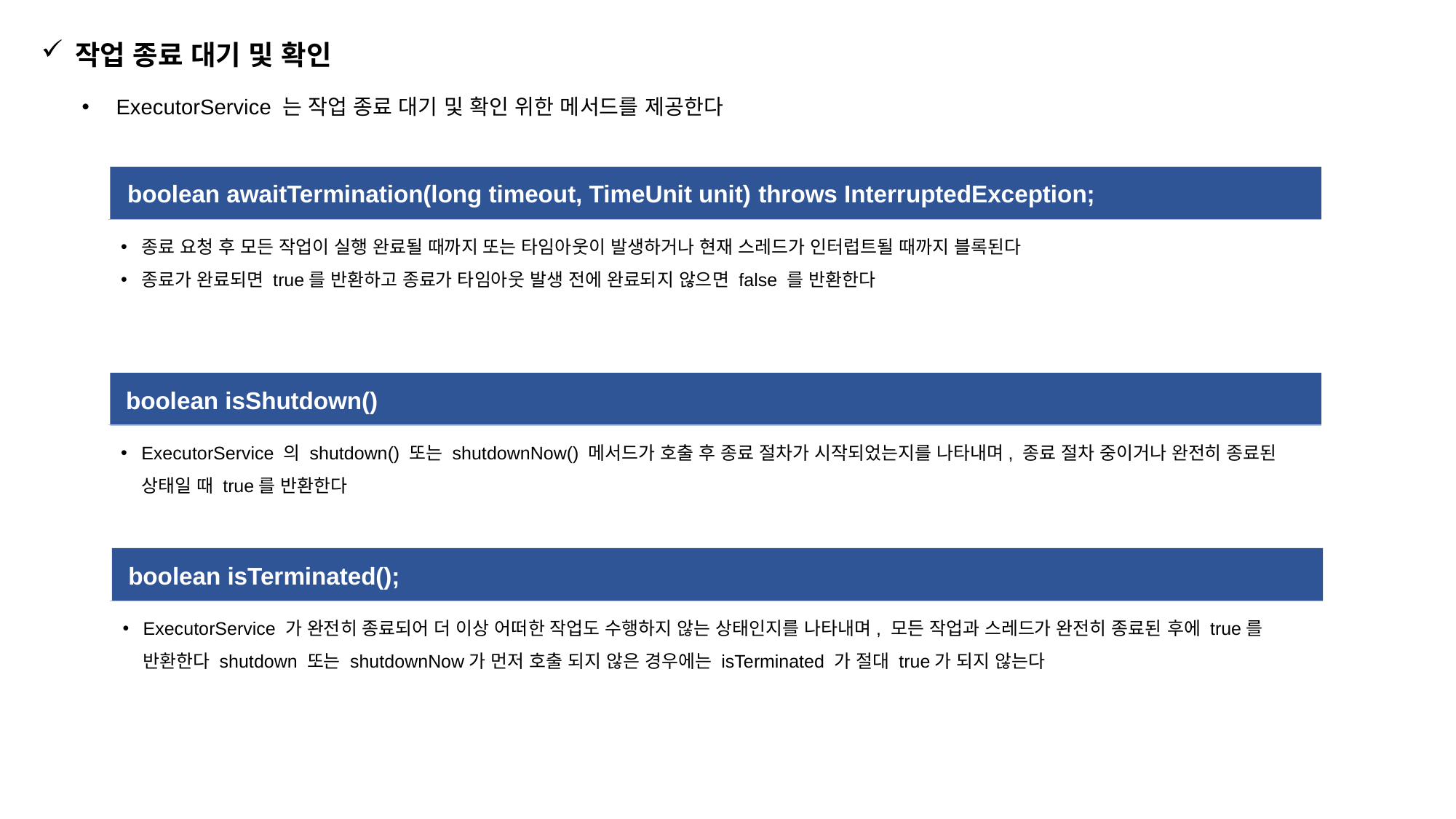

작업 종료 대기 및 확인
ExecutorService 는 작업 종료 대기 및 확인 위한 메서드를 제공한다

boolean awaitTermination(long timeout, TimeUnit unit) throws InterruptedException;
종료 요청 후 모든 작업이 실행 완료될 때까지 또는 타임아웃이 발생하거나 현재 스레드가 인터럽트될 때까지 블록된다
종료가 완료되면 true를 반환하고 종료가 타임아웃 발생 전에 완료되지 않으면 false 를 반환한다

boolean isShutdown()
ExecutorService 의 shutdown() 또는 shutdownNow() 메서드가 호출 후 종료 절차가 시작되었는지를 나타내며, 종료 절차 중이거나 완전히 종료된 상태일 때 true를 반환한다

boolean isTerminated();
ExecutorService 가 완전히 종료되어 더 이상 어떠한 작업도 수행하지 않는 상태인지를 나타내며, 모든 작업과 스레드가 완전히 종료된 후에 true를 반환한다 shutdown 또는 shutdownNow가 먼저 호출 되지 않은 경우에는 isTerminated 가 절대 true가 되지 않는다